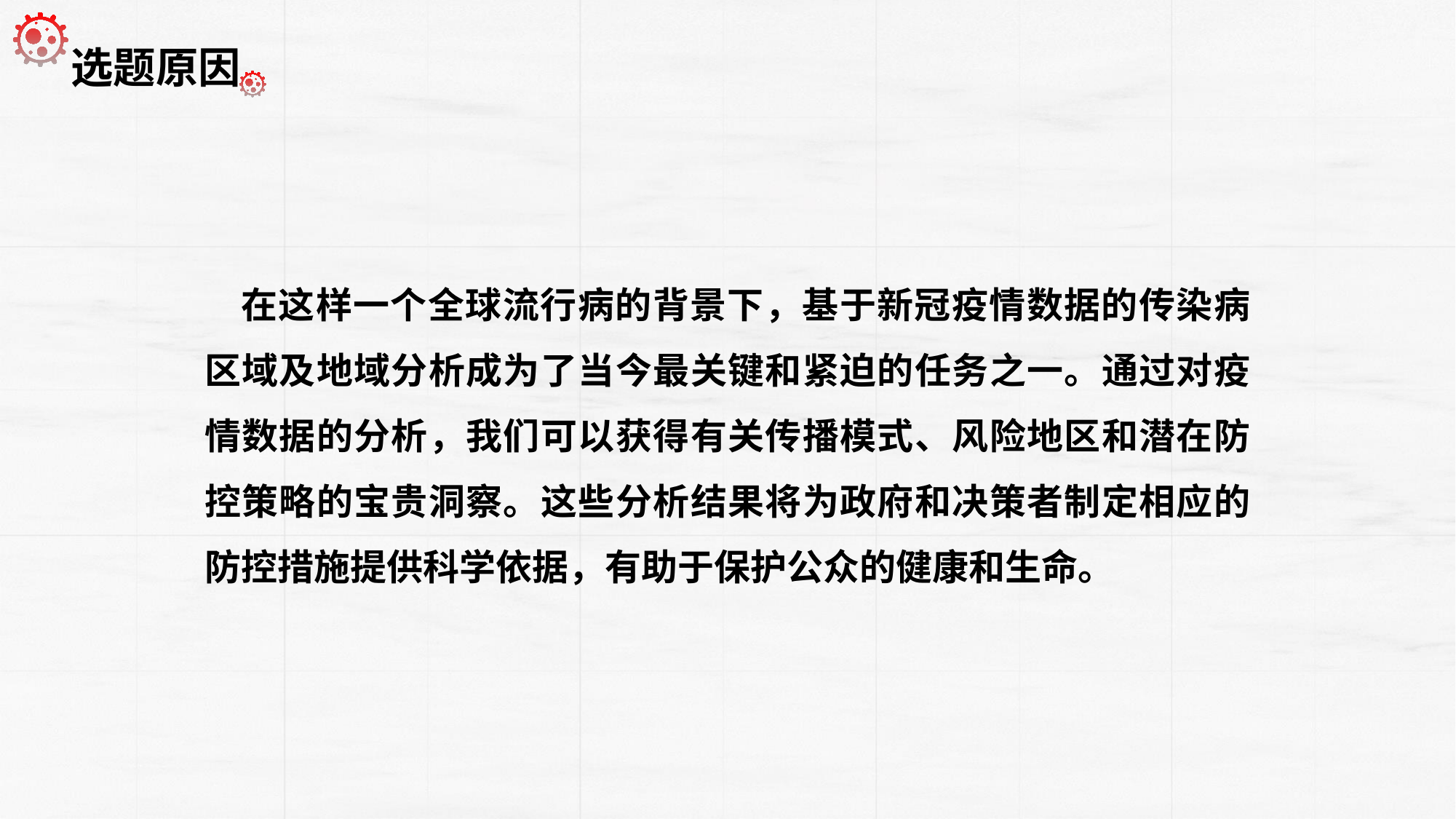

选题原因

在这样一个全球流行病的背景下，基于新冠疫情数据的传染病区域及地域分析成为了当今最关键和紧迫的任务之一。通过对疫情数据的分析，我们可以获得有关传播模式、风险地区和潜在防控策略的宝贵洞察。这些分析结果将为政府和决策者制定相应的防控措施提供科学依据，有助于保护公众的健康和生命。